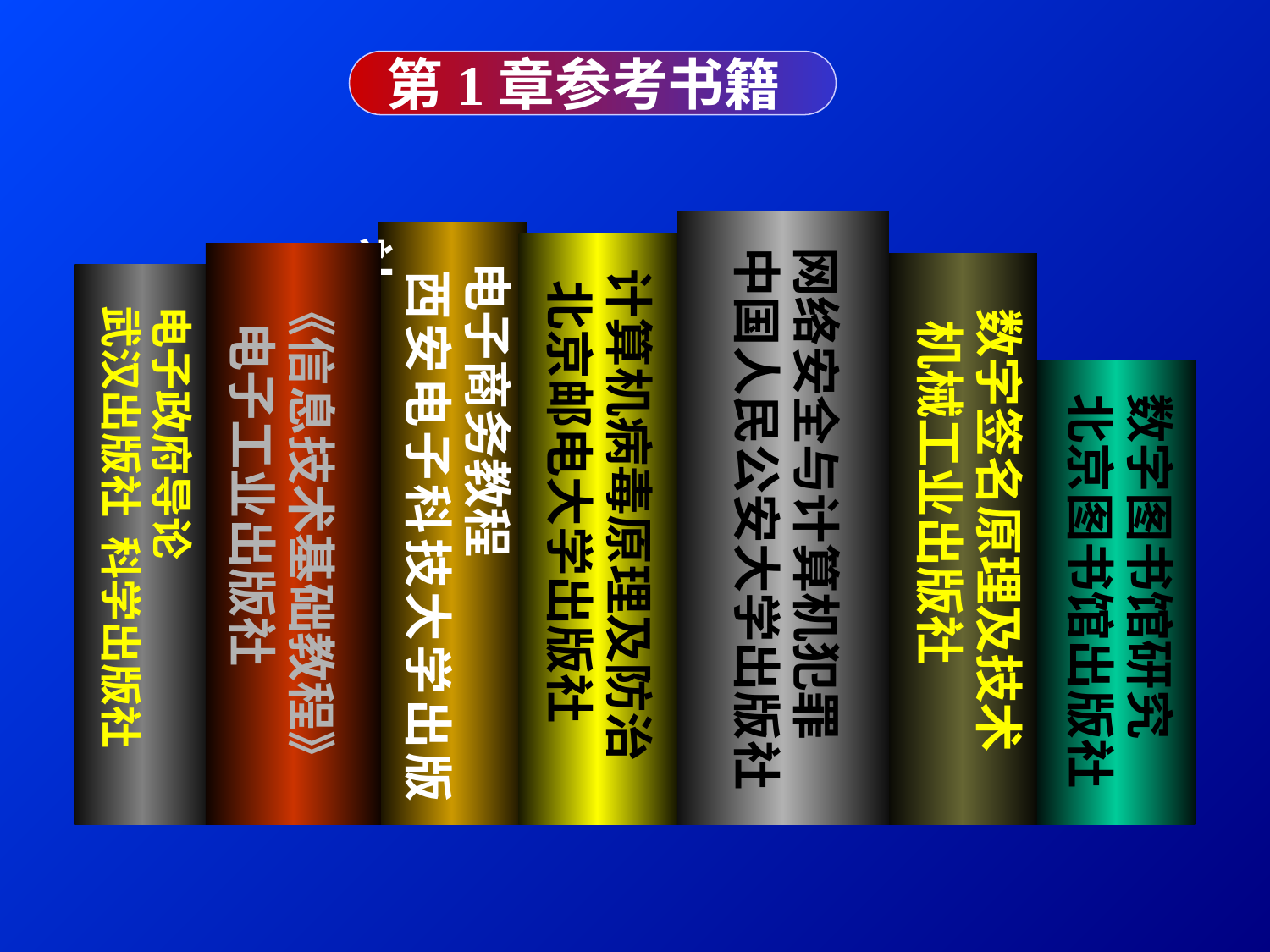

第1章参考书籍

  网络安全与计算机犯罪
  中国人民公安大学出版社

 电子商务教程
 西安电子科技大学出版社
  计算机病毒原理及防治
   北京邮电大学出版社

《信息技术基础教程》
  电子工业出版社

 数字签名原理及技术
  机械工业出版社

  电子政府导论
  武汉出版社  科学出版社
  数字图书馆研究
  北京图书馆出版社